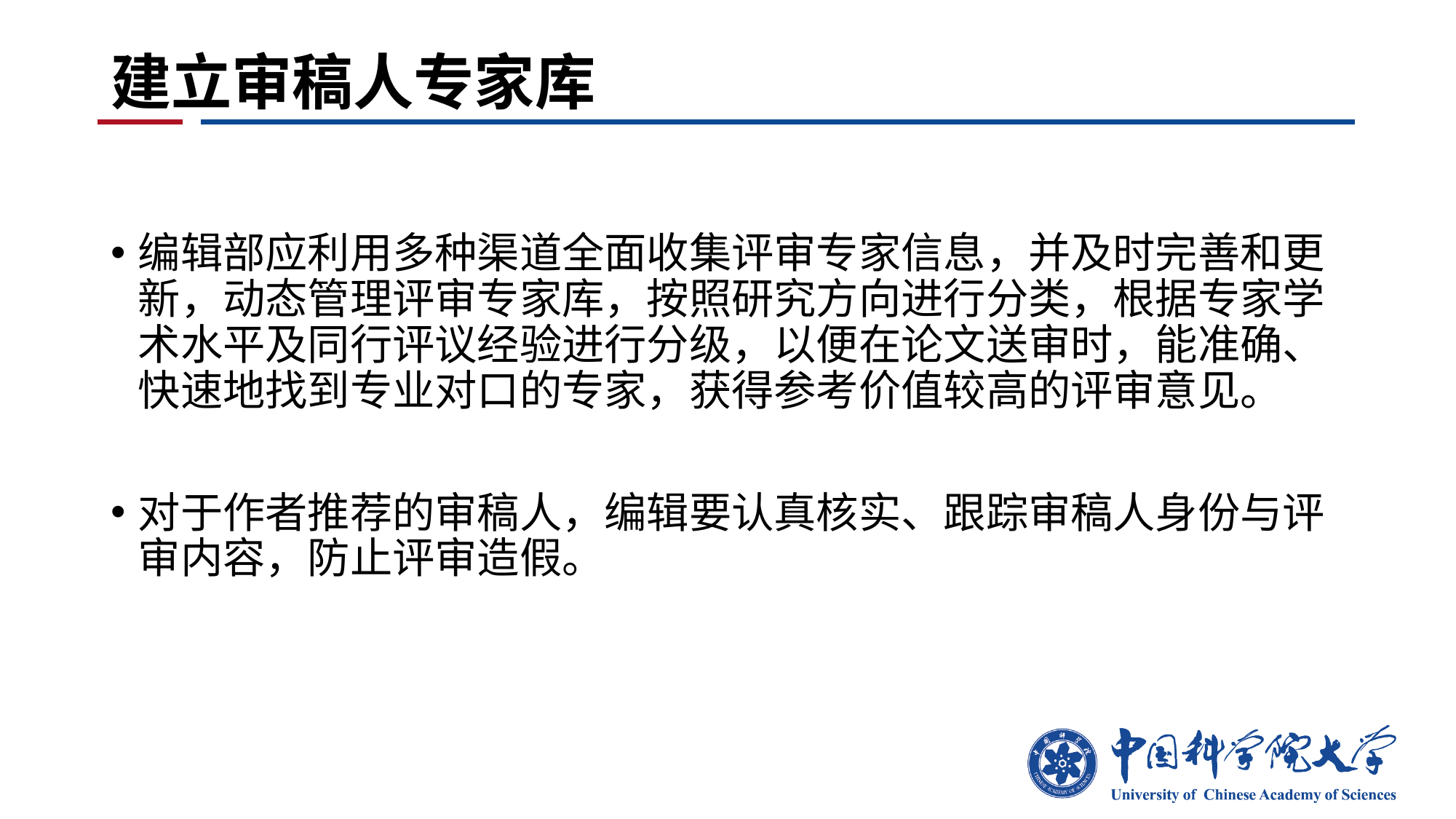

# 建立审稿人专家库

编辑部应利用多种渠道全面收集评审专家信息，并及时完善和更新，动态管理评审专家库，按照研究方向进行分类，根据专家学术水平及同行评议经验进行分级，以便在论文送审时，能准确、快速地找到专业对口的专家，获得参考价值较高的评审意见。

对于作者推荐的审稿人，编辑要认真核实、跟踪审稿人身份与评审内容，防止评审造假。